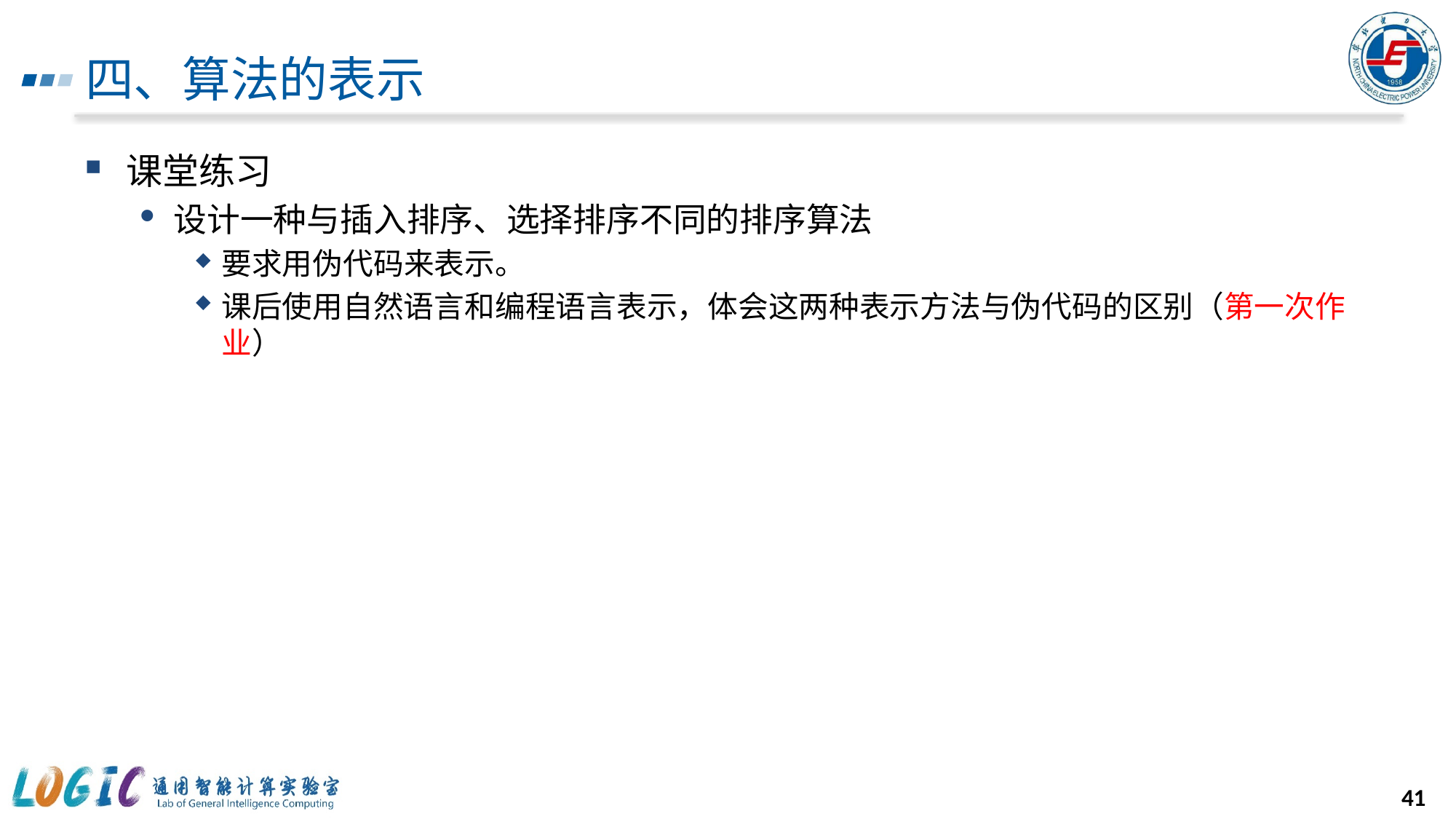

# 四、算法的表示
课堂练习
设计一种与插入排序、选择排序不同的排序算法
要求用伪代码来表示。
课后使用自然语言和编程语言表示，体会这两种表示方法与伪代码的区别（第一次作业）
41